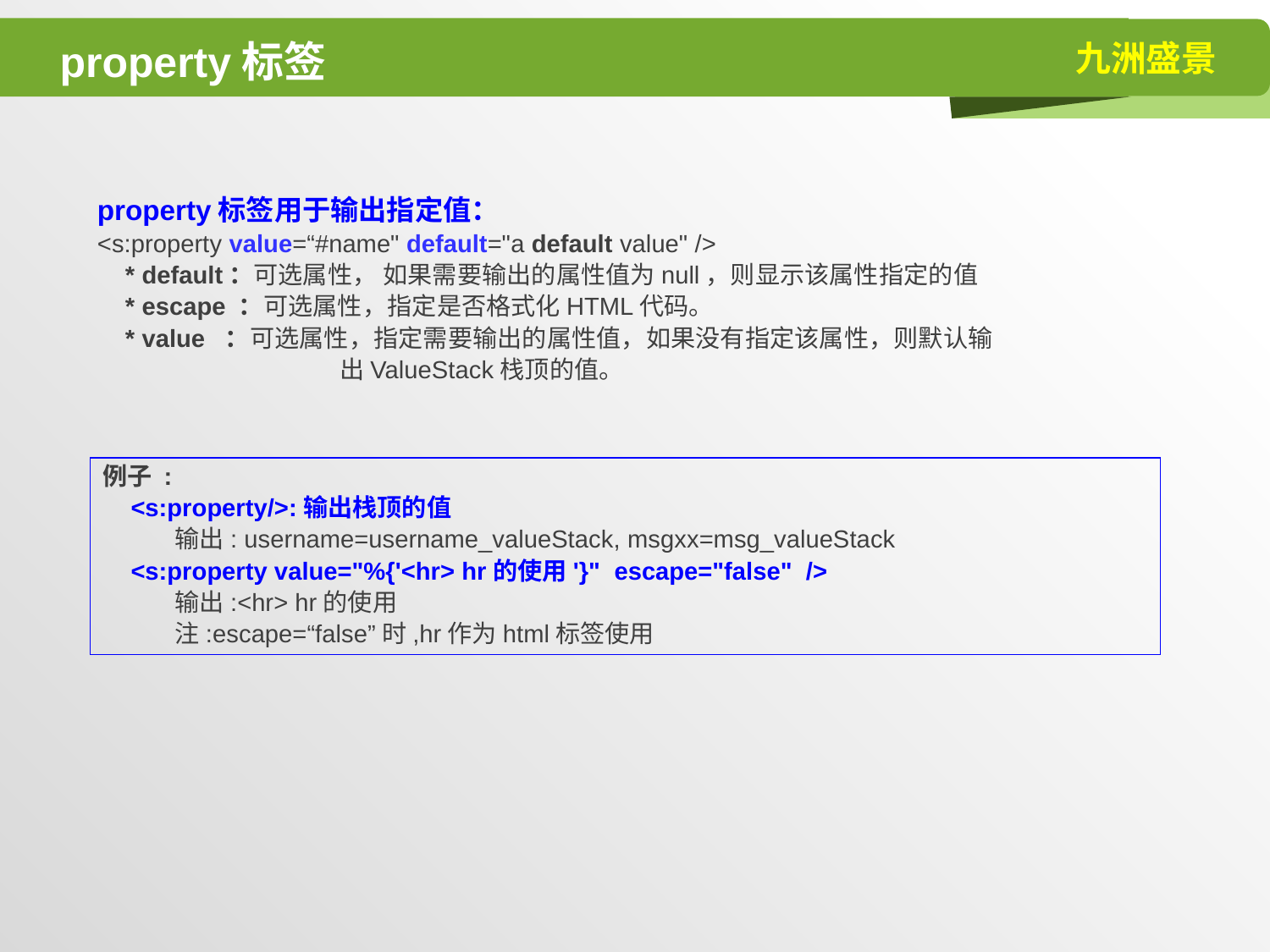

# property标签
property标签用于输出指定值：
<s:property value=“#name" default="a default value" />
    * default：可选属性， 如果需要输出的属性值为null，则显示该属性指定的值
    * escape ：可选属性，指定是否格式化HTML代码。
    * value  ：可选属性，指定需要输出的属性值，如果没有指定该属性，则默认输
                                           出ValueStack栈顶的值。
例子 :
    <s:property/>:输出栈顶的值
            输出: username=username_valueStack, msgxx=msg_valueStack
    <s:property value="%{'<hr> hr的使用'}"  escape="false"  />
            输出:<hr> hr的使用
            注:escape=“false”时,hr作为html标签使用